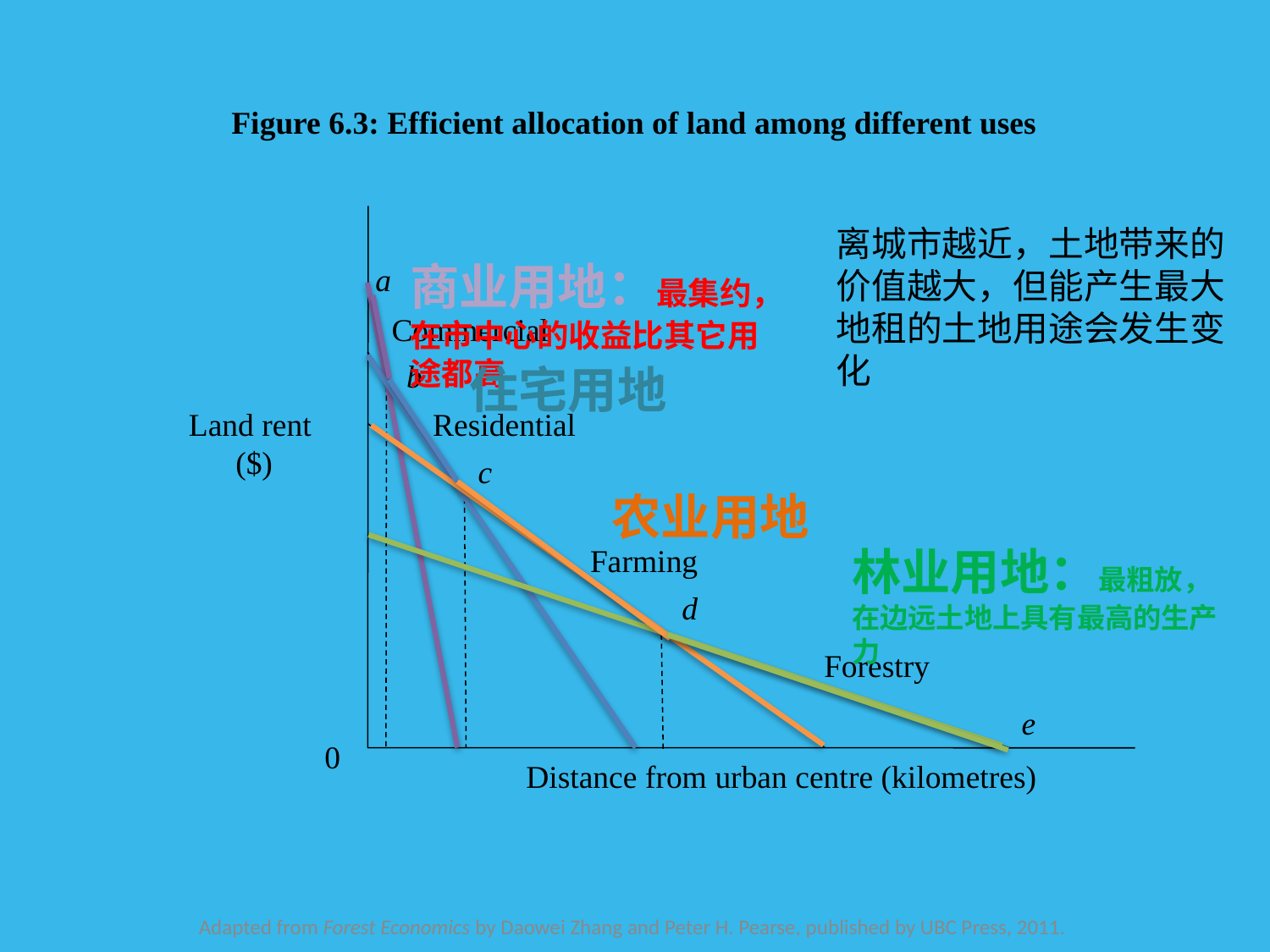

Figure 6.3: Efficient allocation of land among different uses
a
Commercial
 b
Land rent
($)
Residential
 c
Farming
 d
Forestry
e
0
Distance from urban centre (kilometres)
离城市越近，土地带来的价值越大，但能产生最大地租的土地用途会发生变化
商业用地：最集约，在市中心的收益比其它用途都高
住宅用地

农业用地
林业用地：最粗放，在边远土地上具有最高的生产力
Adapted from Forest Economics by Daowei Zhang and Peter H. Pearse, published by UBC Press, 2011.